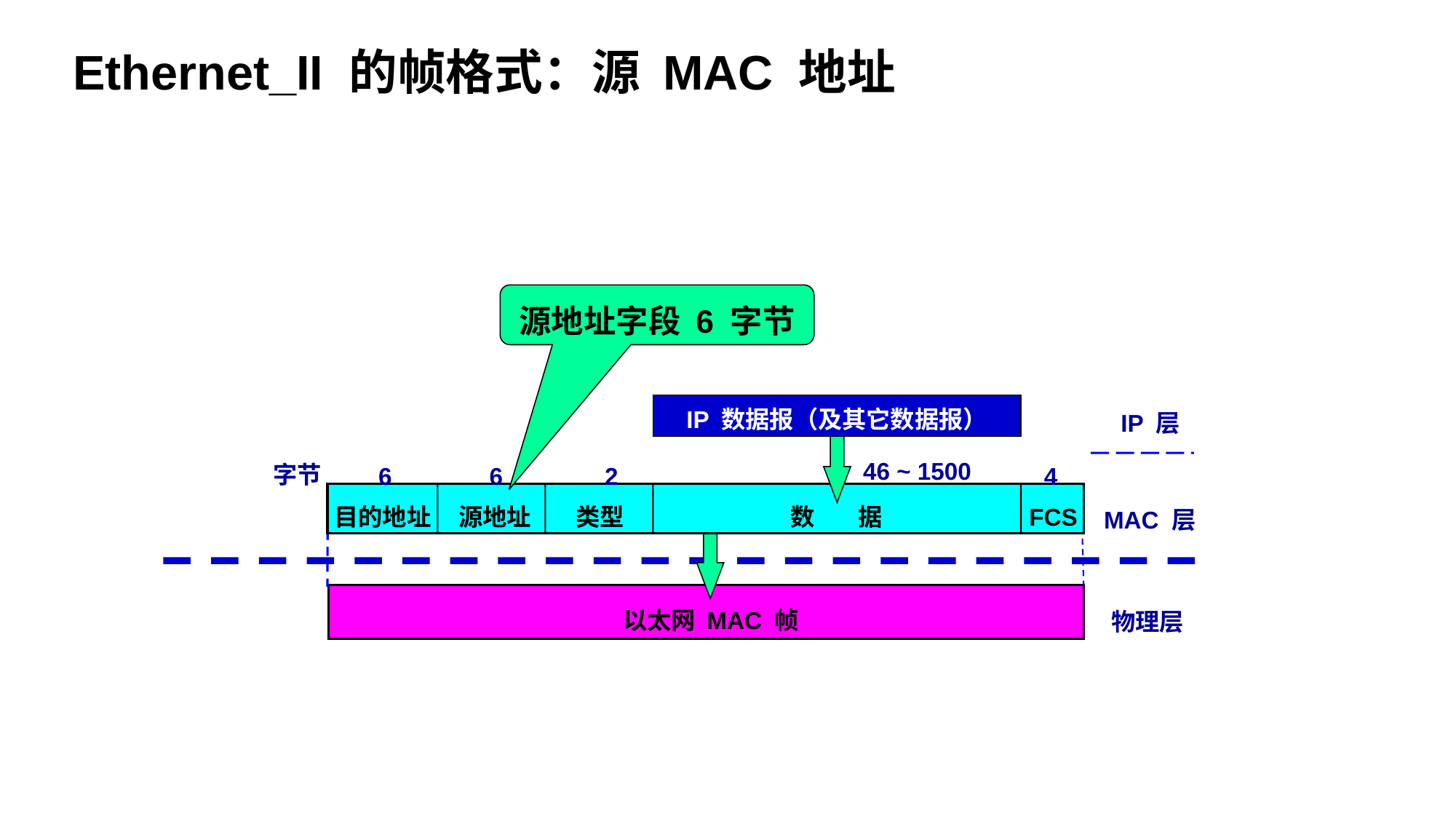

Ethernet_II 的帧格式：源 MAC 地址
源地址字段 6 字节
IP 数据报（及其它数据报）

IP 层
46 ~ 1500
字节
6
6
2
4

目的地址
源地址
类型
数        据
FCS
MAC 层

以太网 MAC 帧
物理层